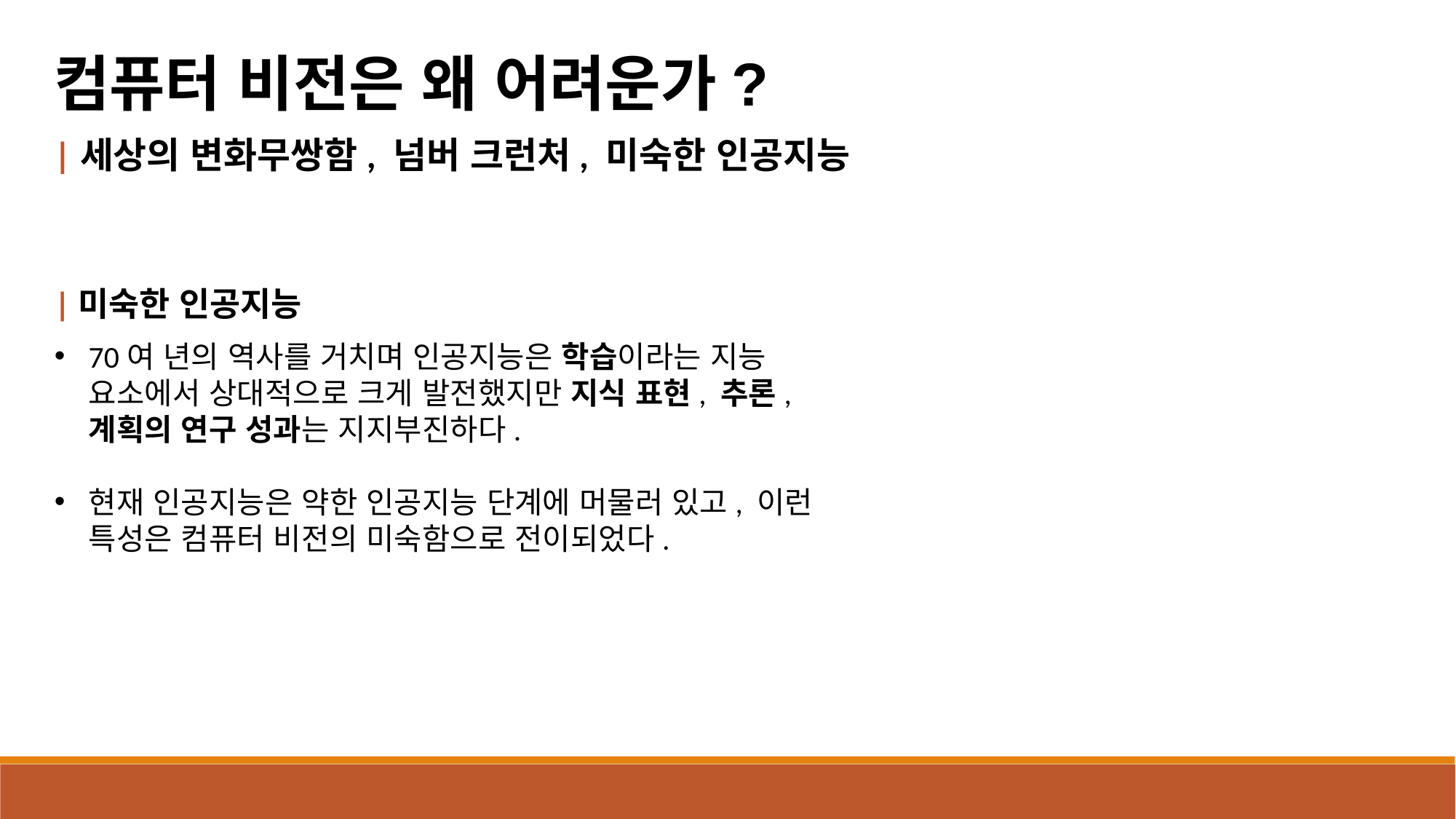

컴퓨터 비전은 왜 어려운가?

|세상의 변화무쌍함, 넘버 크런처, 미숙한 인공지능
|미숙한 인공지능

70여 년의 역사를 거치며 인공지능은 학습이라는 지능 요소에서 상대적으로 크게 발전했지만 지식 표현, 추론, 계획의 연구 성과는 지지부진하다.

현재 인공지능은 약한 인공지능 단계에 머물러 있고, 이런 특성은 컴퓨터 비전의 미숙함으로 전이되었다.